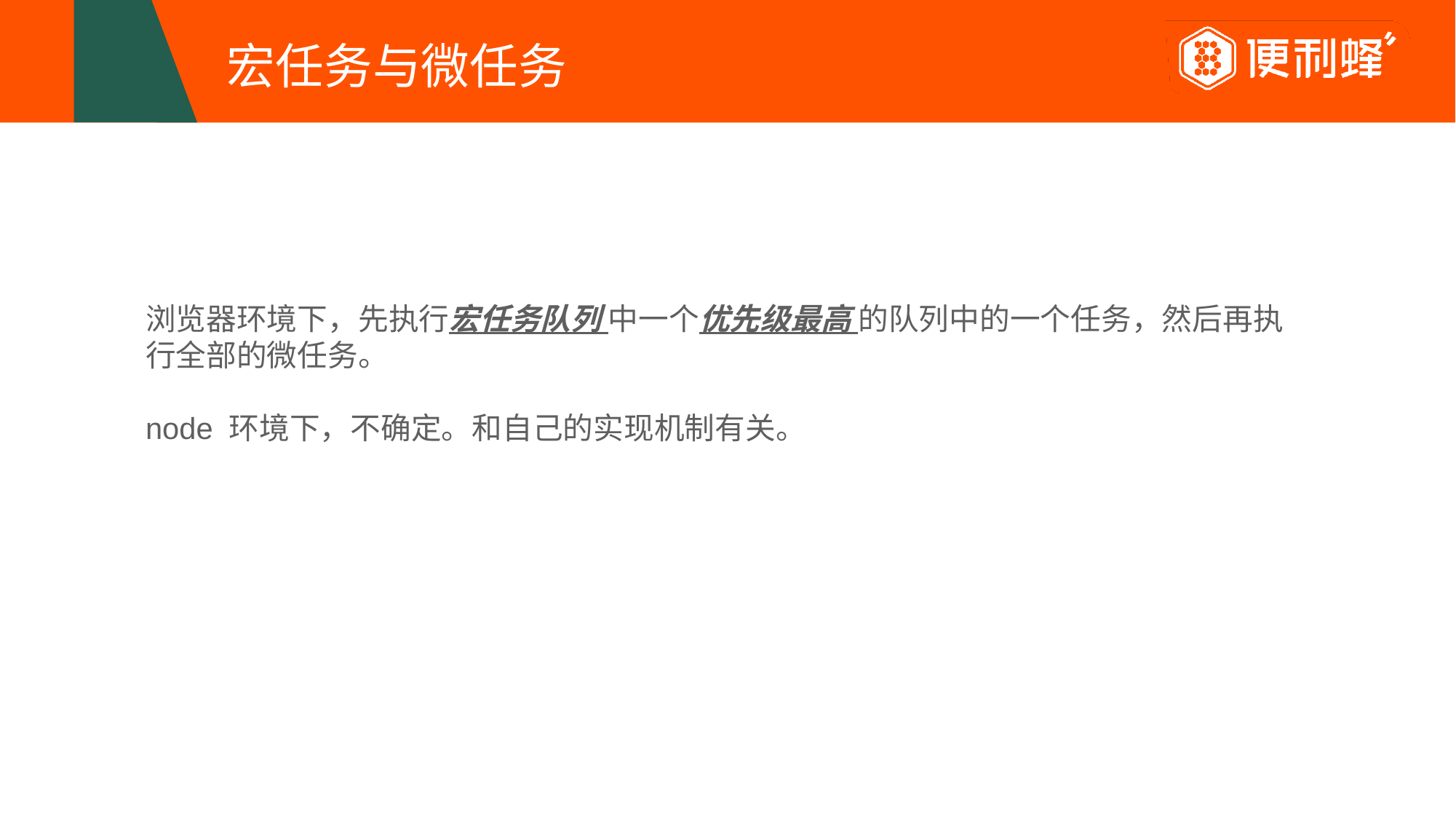

# 宏任务与微任务
浏览器环境下，先执行宏任务队列 中一个优先级最高 的队列中的一个任务，然后再执行全部的微任务。

node 环境下，不确定。和自己的实现机制有关。